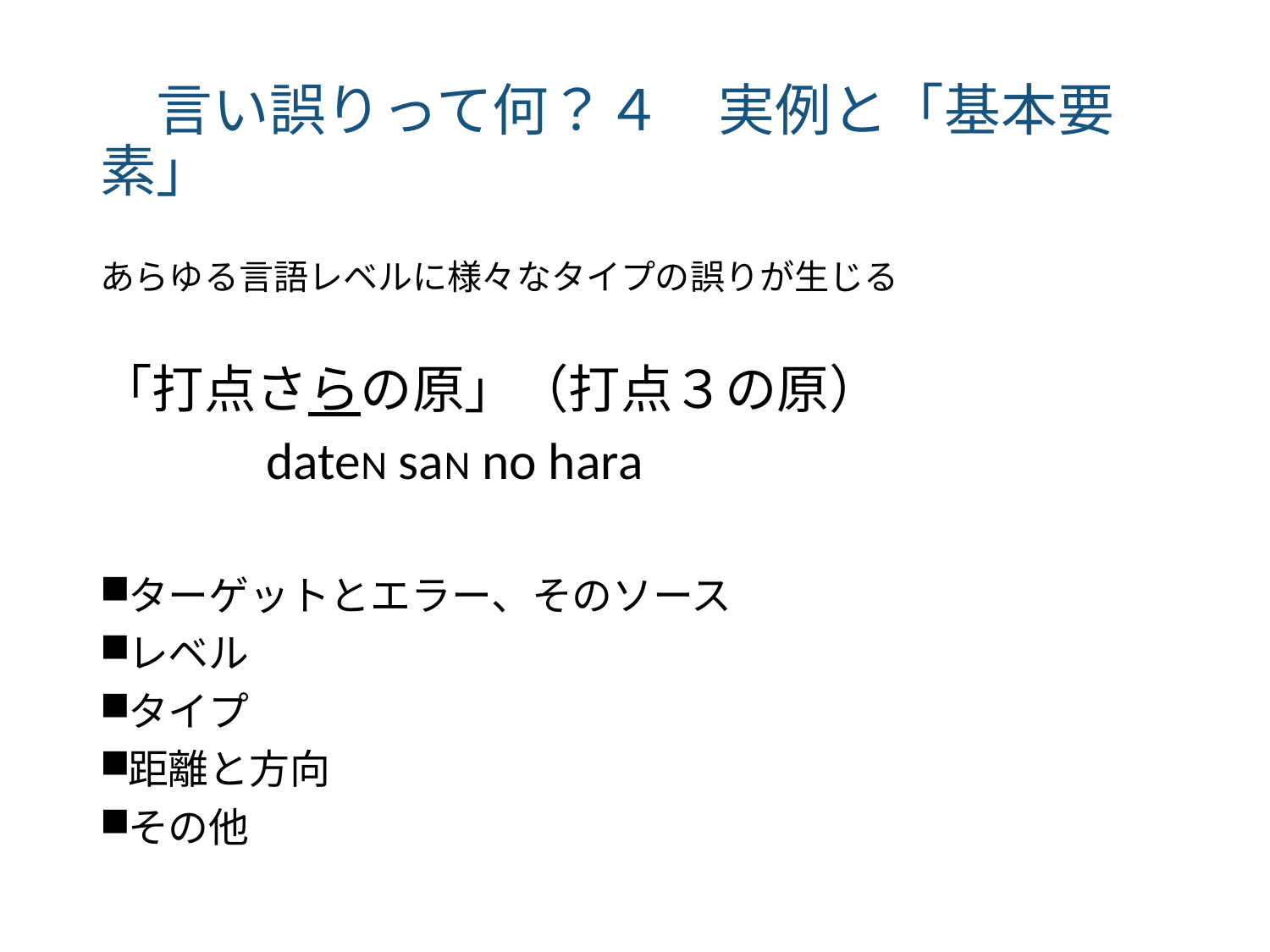

# 言い誤りって何？４　実例と「基本要素」
あらゆる言語レベルに様々なタイプの誤りが生じる

「打点さらの原」（打点３の原）
　　　dateN saN no hara

ターゲットとエラー、そのソース
レベル
タイプ
距離と方向
その他